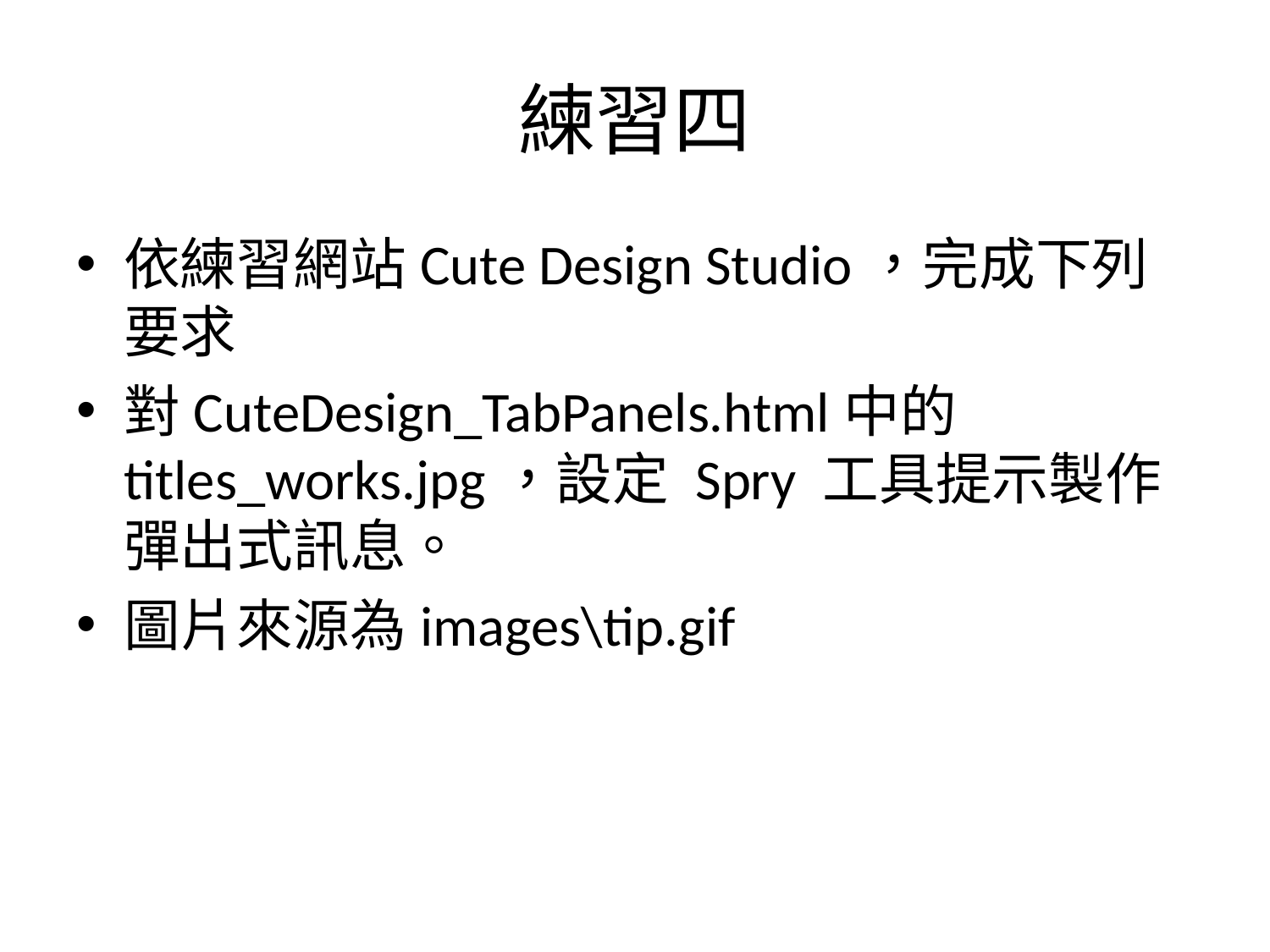

# 練習四
依練習網站Cute Design Studio，完成下列要求
對CuteDesign_TabPanels.html中的titles_works.jpg，設定 Spry 工具提示製作彈出式訊息。
圖片來源為images\tip.gif